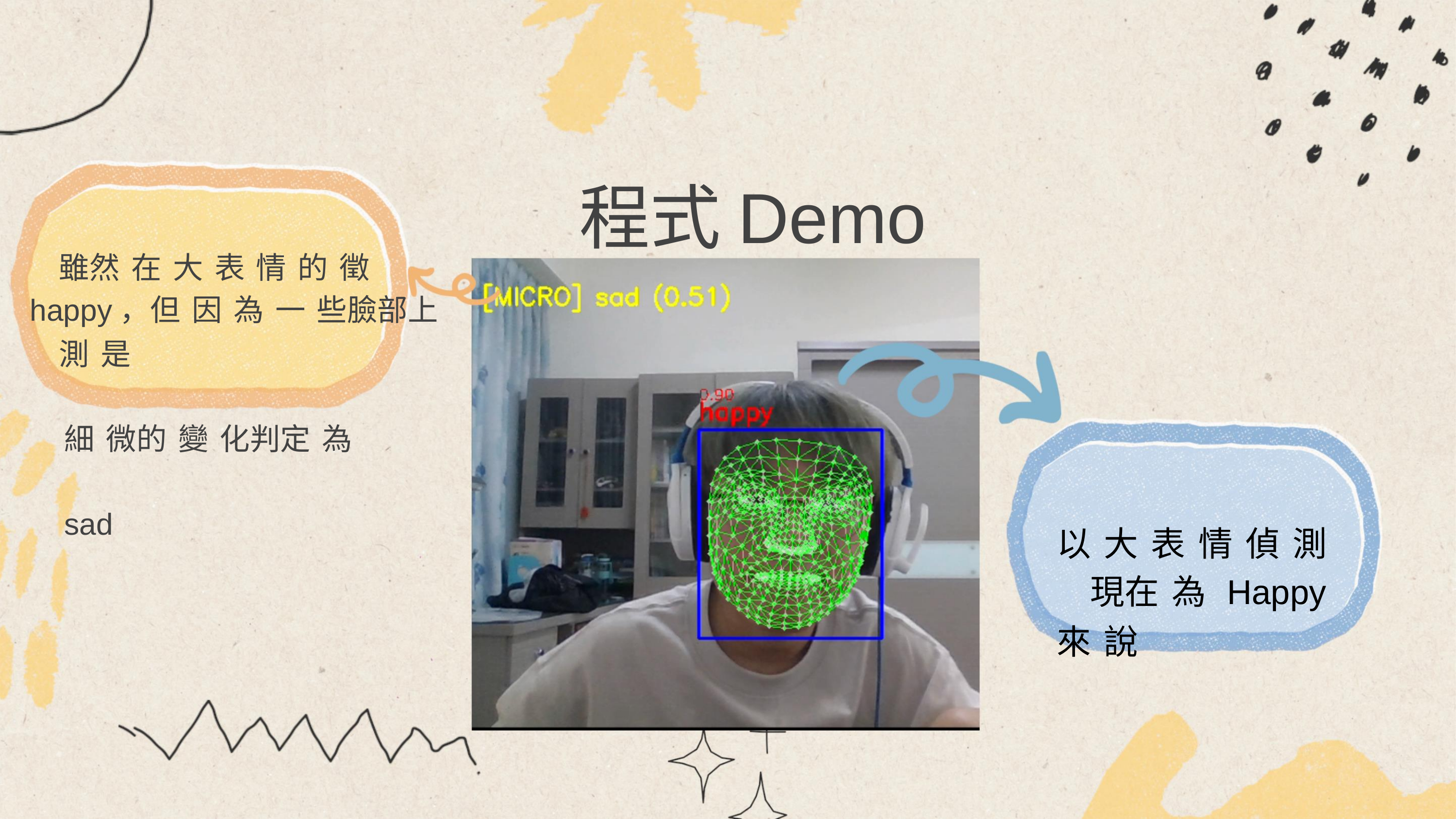

程式Demo
雖然 在 大 表 情 的 徵 測 是
細 微的 變 化判定 為 sad
happy，但 因 為 一 些臉部上
以 大 表 情 偵 測 來 說
現在 為 Happy